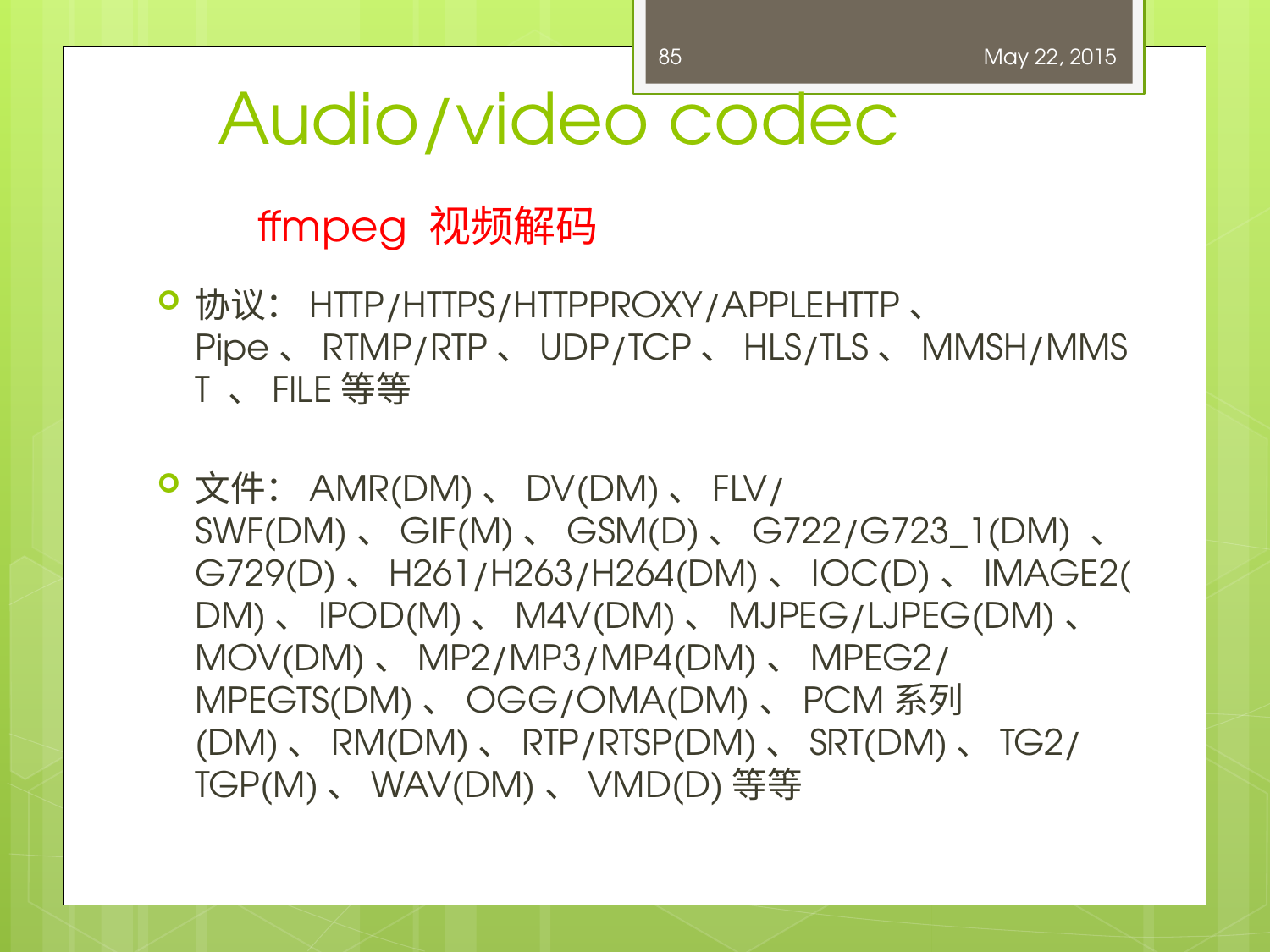

85
May 22, 2015
# Audio/video codec
ffmpeg 视频解码
协议：HTTP/HTTPS/HTTPPROXY/APPLEHTTP、 Pipe、RTMP/RTP、UDP/TCP、HLS/TLS、MMSH/MMST 、FILE等等

文件：AMR(DM)、DV(DM)、FLV/SWF(DM)、GIF(M)、GSM(D)、G722/G723_1(DM) 、 G729(D)、H261/H263/H264(DM)、IOC(D)、IMAGE2(DM)、IPOD(M)、M4V(DM)、MJPEG/LJPEG(DM)、MOV(DM)、MP2/MP3/MP4(DM)、MPEG2/MPEGTS(DM)、OGG/OMA(DM)、PCM系列(DM)、RM(DM)、RTP/RTSP(DM)、SRT(DM)、TG2/TGP(M)、WAV(DM)、VMD(D)等等